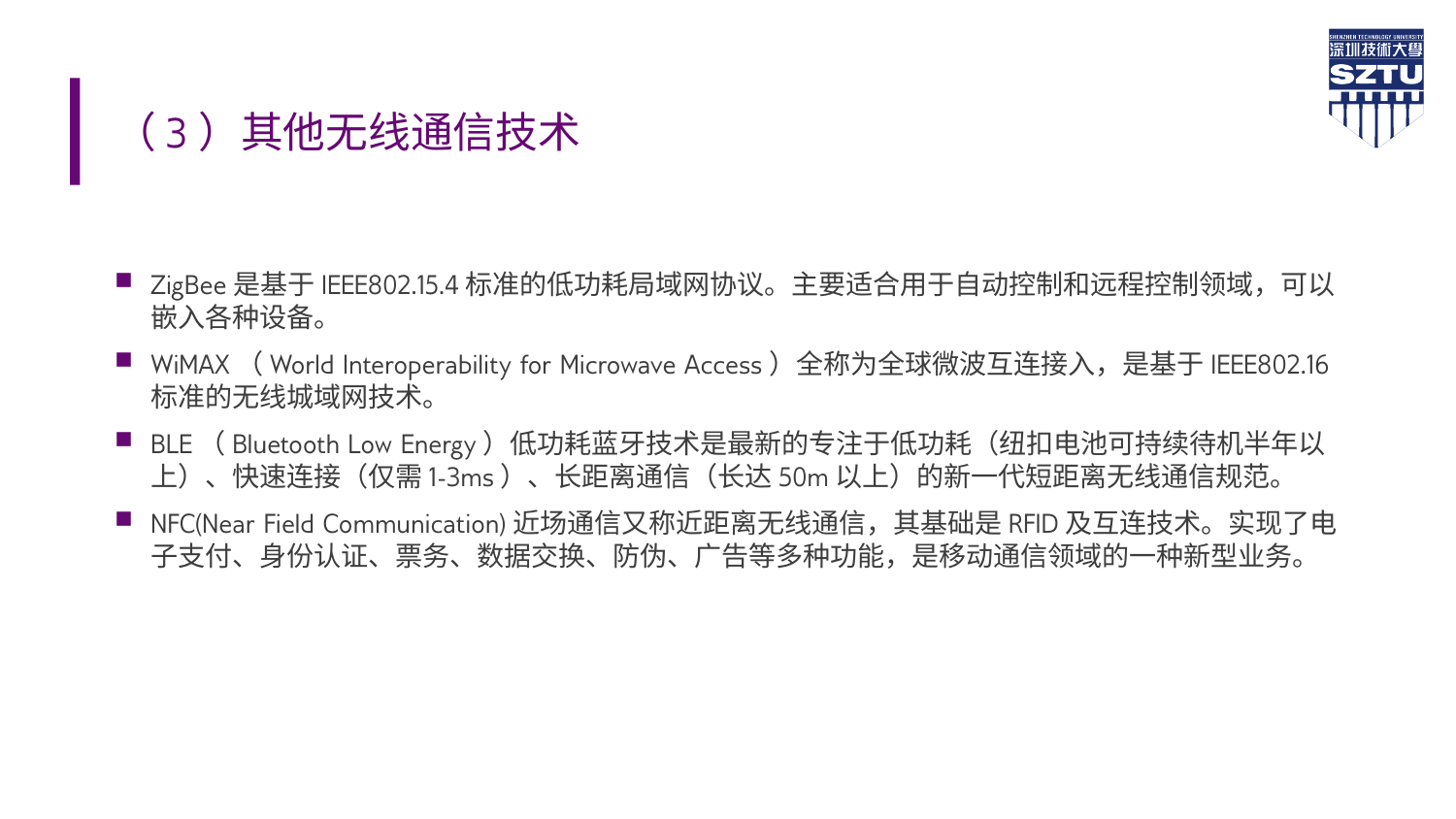

# （3）其他无线通信技术
ZigBee是基于IEEE802.15.4标准的低功耗局域网协议。主要适合用于自动控制和远程控制领域，可以嵌入各种设备。
WiMAX（World Interoperability for Microwave Access）全称为全球微波互连接入，是基于IEEE802.16标准的无线城域网技术。
BLE（Bluetooth Low Energy）低功耗蓝牙技术是最新的专注于低功耗（纽扣电池可持续待机半年以上）、快速连接（仅需1-3ms）、长距离通信（长达50m以上）的新一代短距离无线通信规范。
NFC(Near Field Communication)近场通信又称近距离无线通信，其基础是RFID及互连技术。实现了电子支付、身份认证、票务、数据交换、防伪、广告等多种功能，是移动通信领域的一种新型业务。